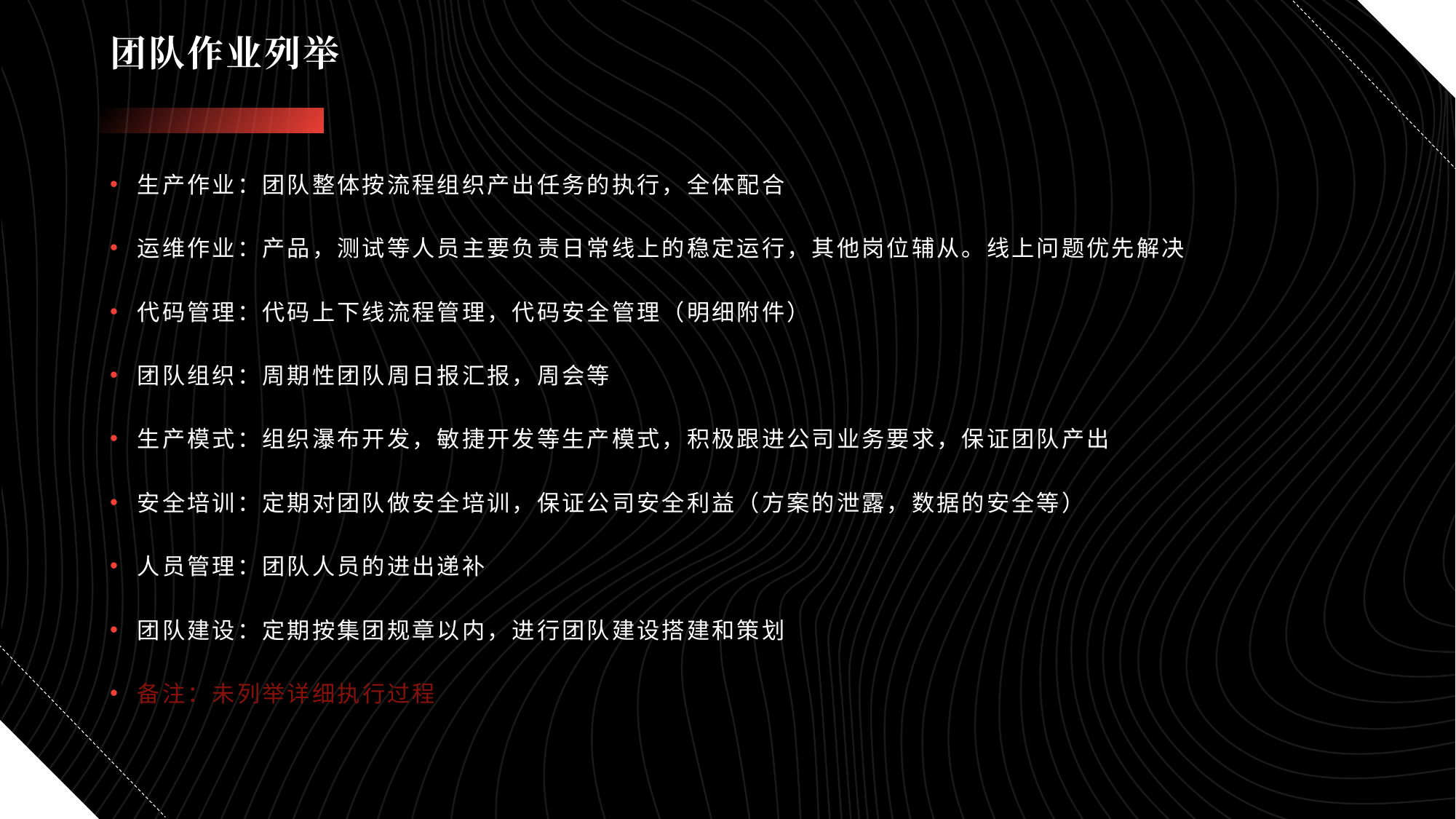

# 团队作业列举
生产作业：团队整体按流程组织产出任务的执行，全体配合
运维作业：产品，测试等人员主要负责日常线上的稳定运行，其他岗位辅从。线上问题优先解决
代码管理：代码上下线流程管理，代码安全管理（明细附件）
团队组织：周期性团队周日报汇报，周会等
生产模式：组织瀑布开发，敏捷开发等生产模式，积极跟进公司业务要求，保证团队产出
安全培训：定期对团队做安全培训，保证公司安全利益（方案的泄露，数据的安全等）
人员管理：团队人员的进出递补
团队建设：定期按集团规章以内，进行团队建设搭建和策划
备注：未列举详细执行过程